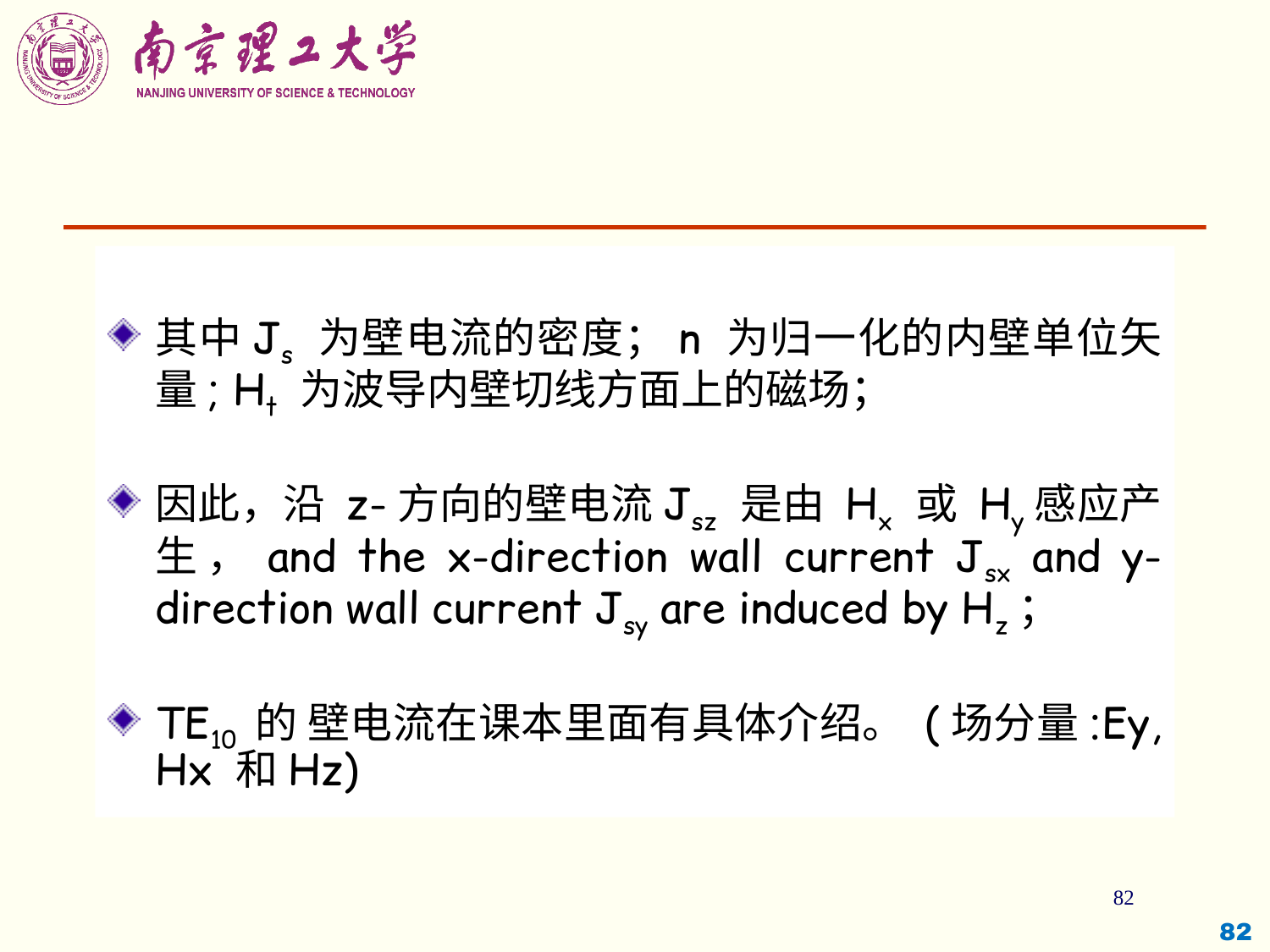

其中Js 为壁电流的密度；n 为归一化的内壁单位矢量; Ht 为波导内壁切线方面上的磁场；

因此，沿 z-方向的壁电流Jsz 是由 Hx 或 Hy感应产生，and the x-direction wall current Jsx and y-direction wall current Jsy are induced by Hz；

TE10 的 壁电流在课本里面有具体介绍。 (场分量:Ey, Hx 和Hz)

82